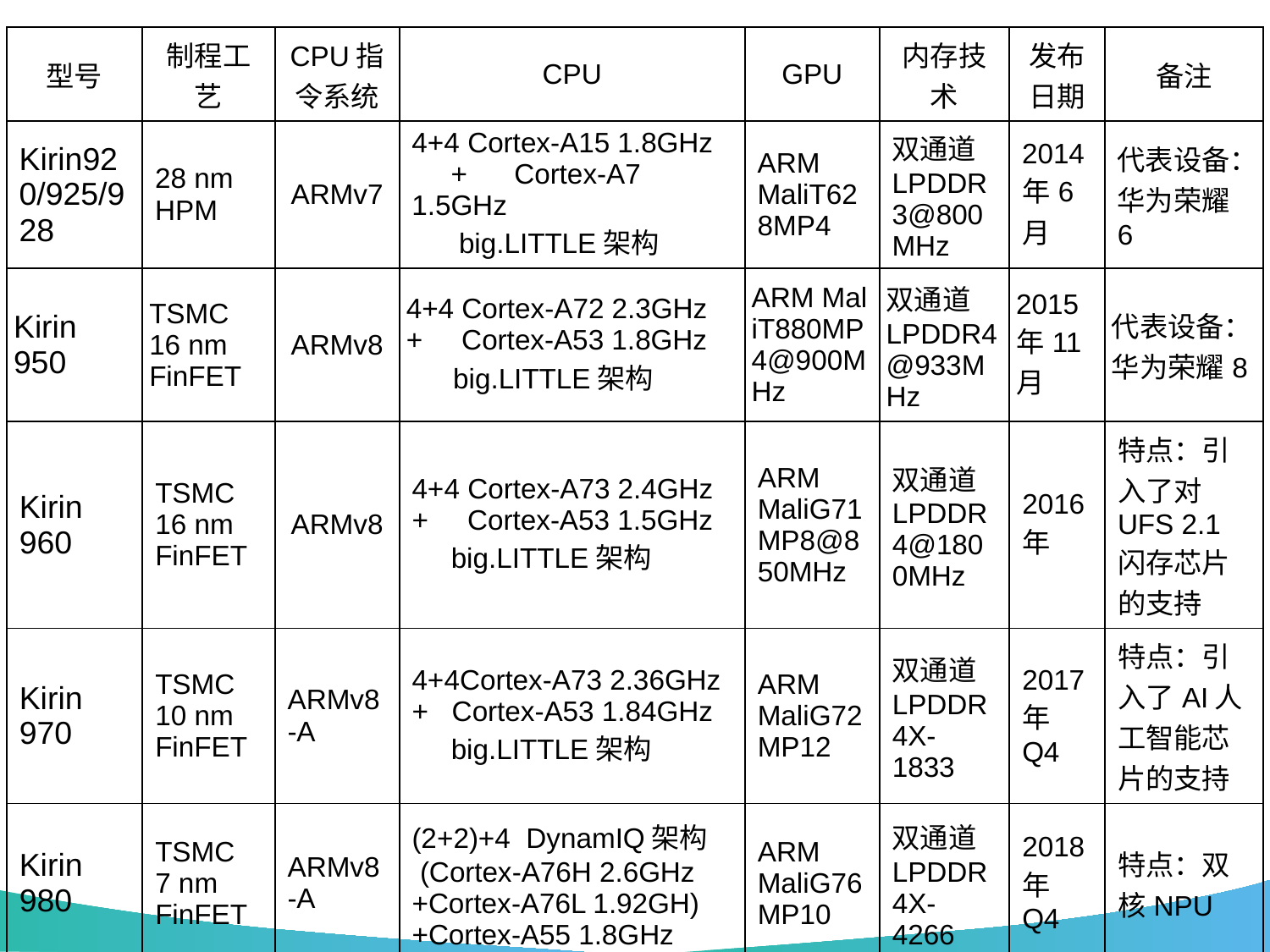

| 型号 | 制程工艺 | CPU指令系统 | CPU | GPU | 内存技术 | 发布日期 | 备注 |
| --- | --- | --- | --- | --- | --- | --- | --- |
| Kirin920/925/928 | 28 nm HPM | ARMv7 | 4+4 Cortex-A15 1.8GHz + Cortex-A7 1.5GHz big.LITTLE架构 | ARM MaliT628MP4 | 双通道 LPDDR3@800MHz | 2014年6月 | 代表设备：华为荣耀6 |
| Kirin 950 | TSMC  16 nm FinFET | ARMv8 | 4+4 Cortex-A72 2.3GHz + Cortex-A53 1.8GHz big.LITTLE架构 | ARM MaliT880MP4@900MHz | 双通道 LPDDR4@933MHz | 2015年11月 | 代表设备：华为荣耀8 |
| Kirin 960 | TSMC  16 nm FinFET | ARMv8 | 4+4 Cortex-A73 2.4GHz + Cortex-A53 1.5GHz big.LITTLE架构 | ARM MaliG71MP8@850MHz | 双通道 LPDDR4@1800MHz | 2016年 | 特点：引入了对UFS 2.1闪存芯片的支持 |
| Kirin 970 | TSMC 10 nm FinFET | ARMv8-A | 4+4Cortex-A73 2.36GHz + Cortex-A53 1.84GHz big.LITTLE架构 | ARM MaliG72 MP12 | 双通道LPDDR4X-1833 | 2017年Q4 | 特点：引入了AI人工智能芯片的支持 |
| Kirin 980 | TSMC 7 nm FinFET | ARMv8-A | (2+2)+4 DynamIQ架构 (Cortex-A76H 2.6GHz +Cortex-A76L 1.92GH) +Cortex-A55 1.8GHz | ARM MaliG76 MP10 | 双通道LPDDR4X-4266 | 2018年Q4 | 特点：双核NPU |